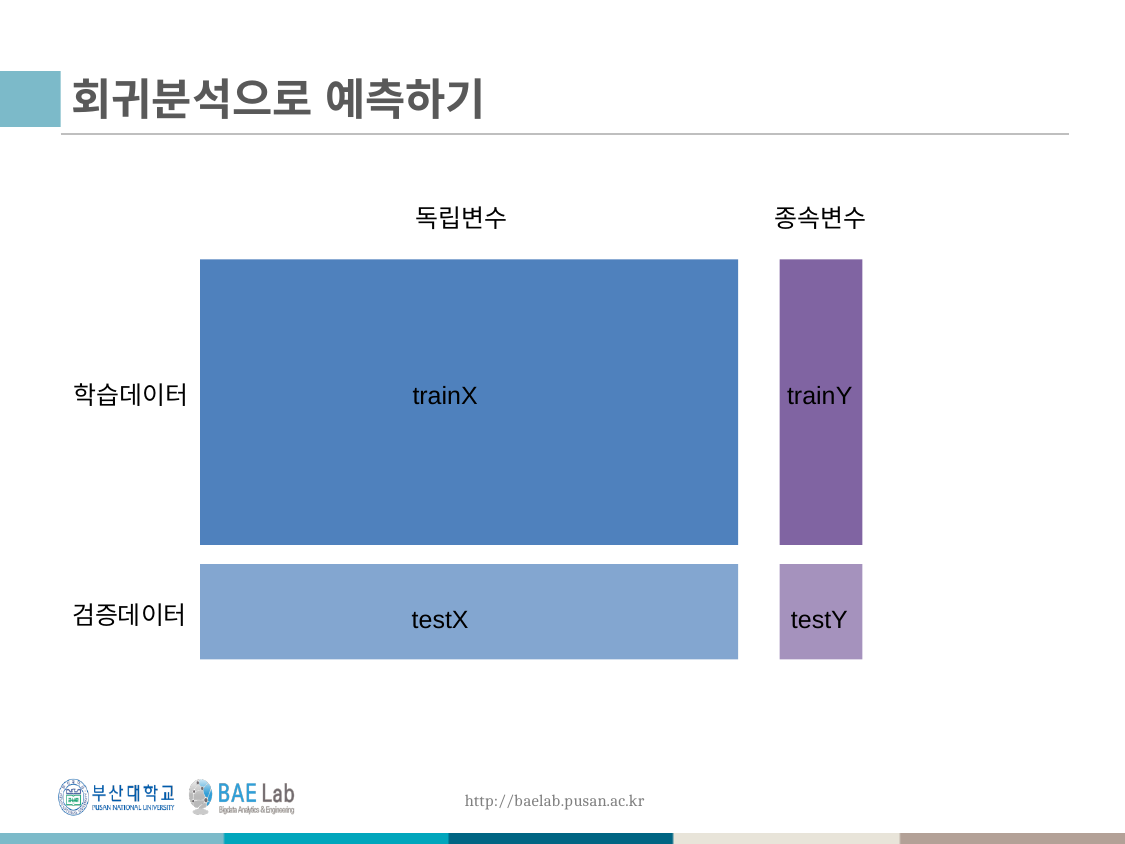

# 회귀분석으로 예측하기

독립변수
종속변수

학습데이터
trainX
trainY
검증데이터
testX
testY